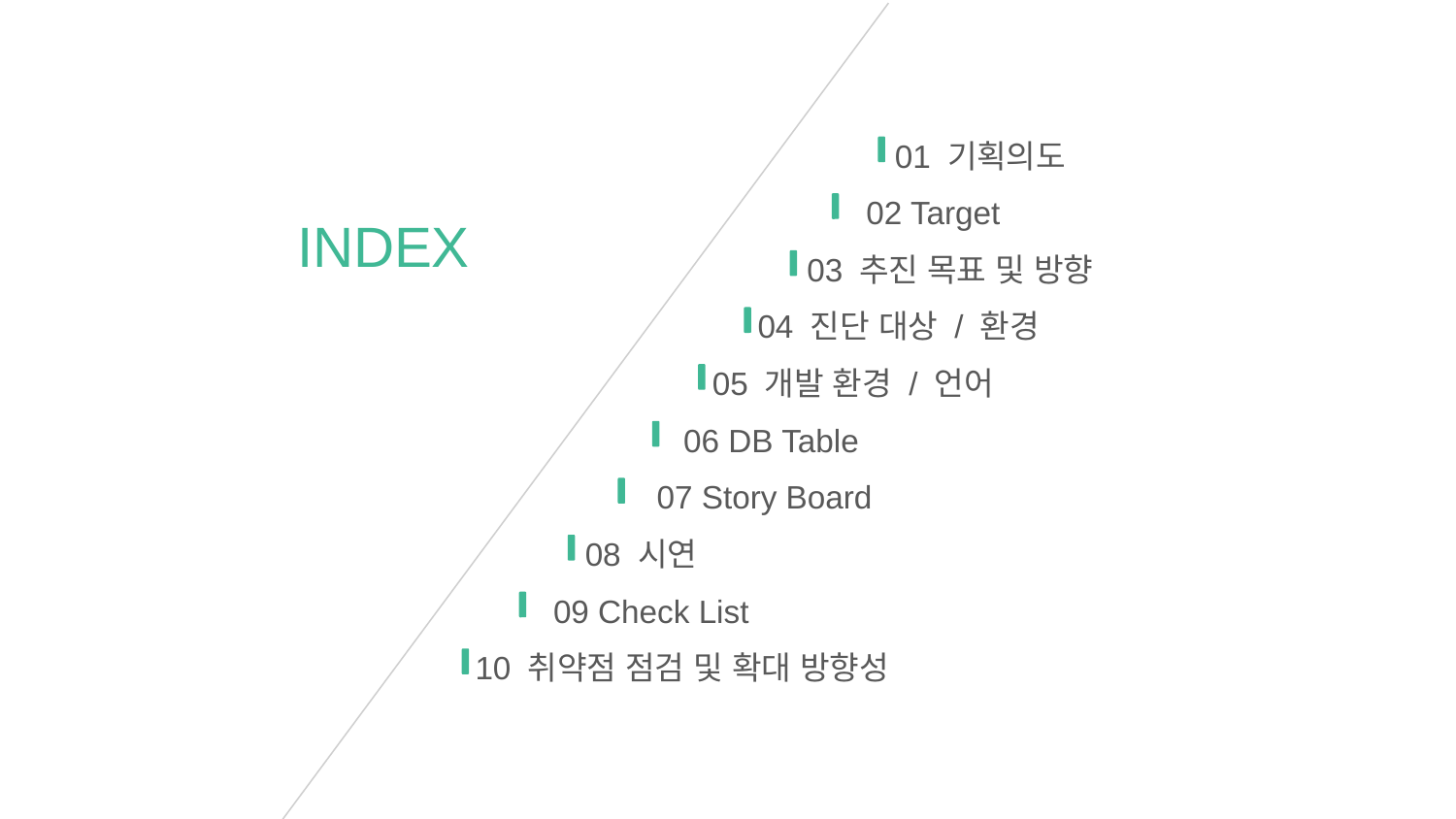

01 기획의도

02 Target

INDEX
03 추진 목표 및 방향

04 진단 대상 / 환경

05 개발 환경 / 언어

06 DB Table

07 Story Board

08 시연

09 Check List

10 취약점 점검 및 확대 방향성